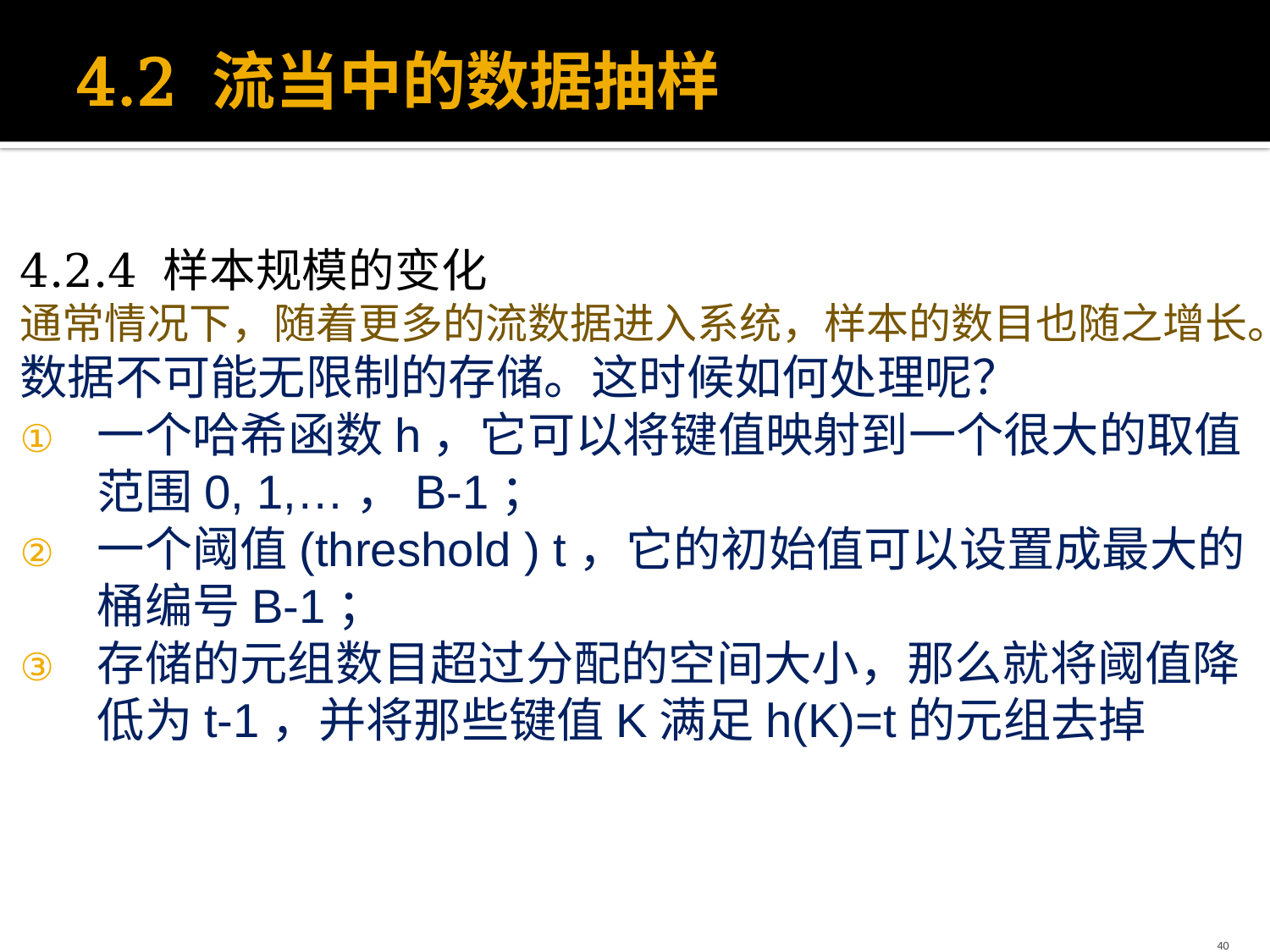

# 4.2 流当中的数据抽样
4.2.4 样本规模的变化
通常情况下，随着更多的流数据进入系统，样本的数目也随之增长。
数据不可能无限制的存储。这时候如何处理呢？
一个哈希函数h，它可以将键值映射到一个很大的取值范围0, 1,…，B-1；
一个阈值(threshold ) t，它的初始值可以设置成最大的桶编号B-1；
存储的元组数目超过分配的空间大小，那么就将阈值降低为t-1，并将那些键值K满足h(K)=t的元组去掉

40